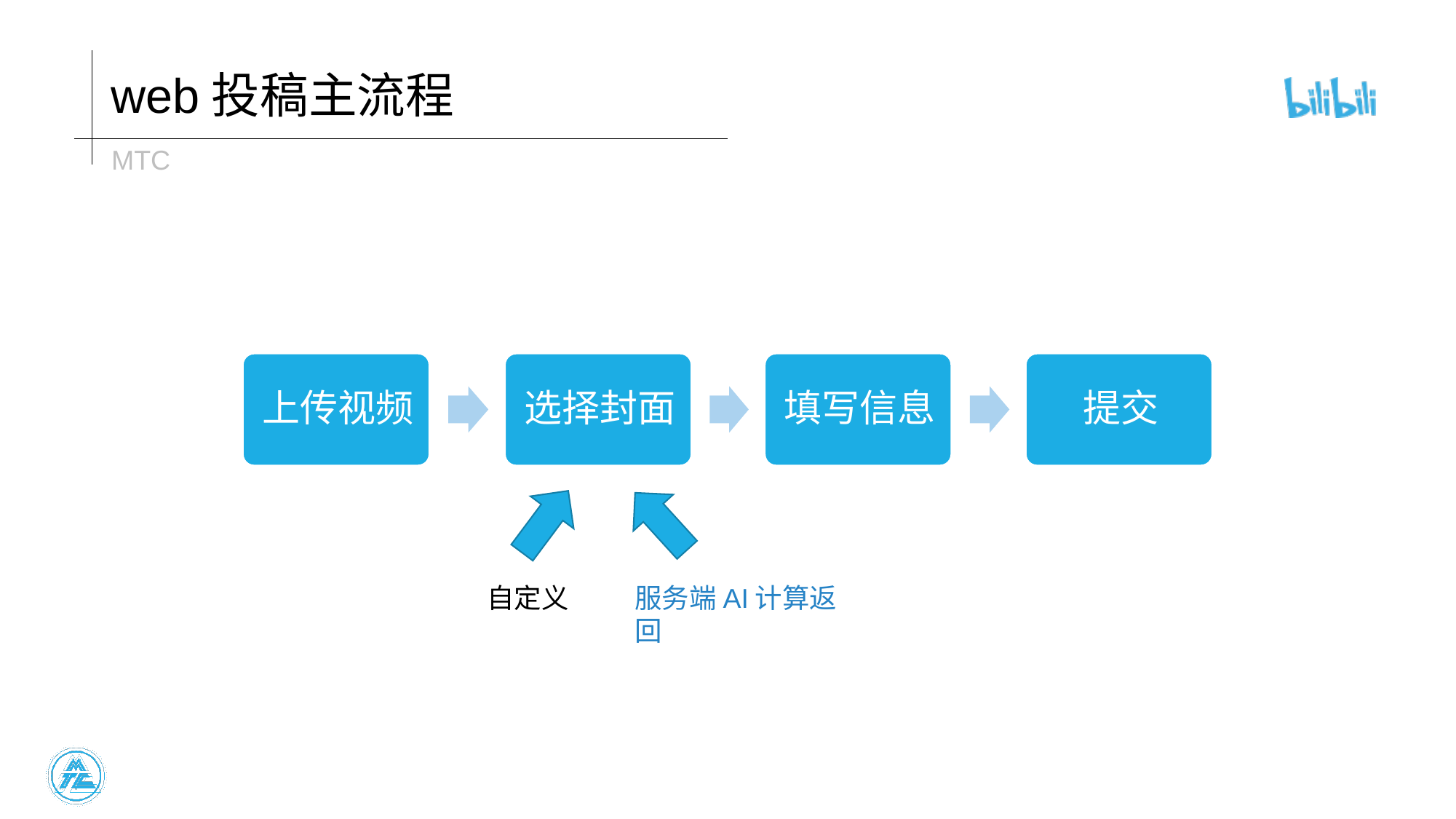

# web投稿主流程
上传视频

选择封面

填写信息

提交

自定义
服务端AI计算返回